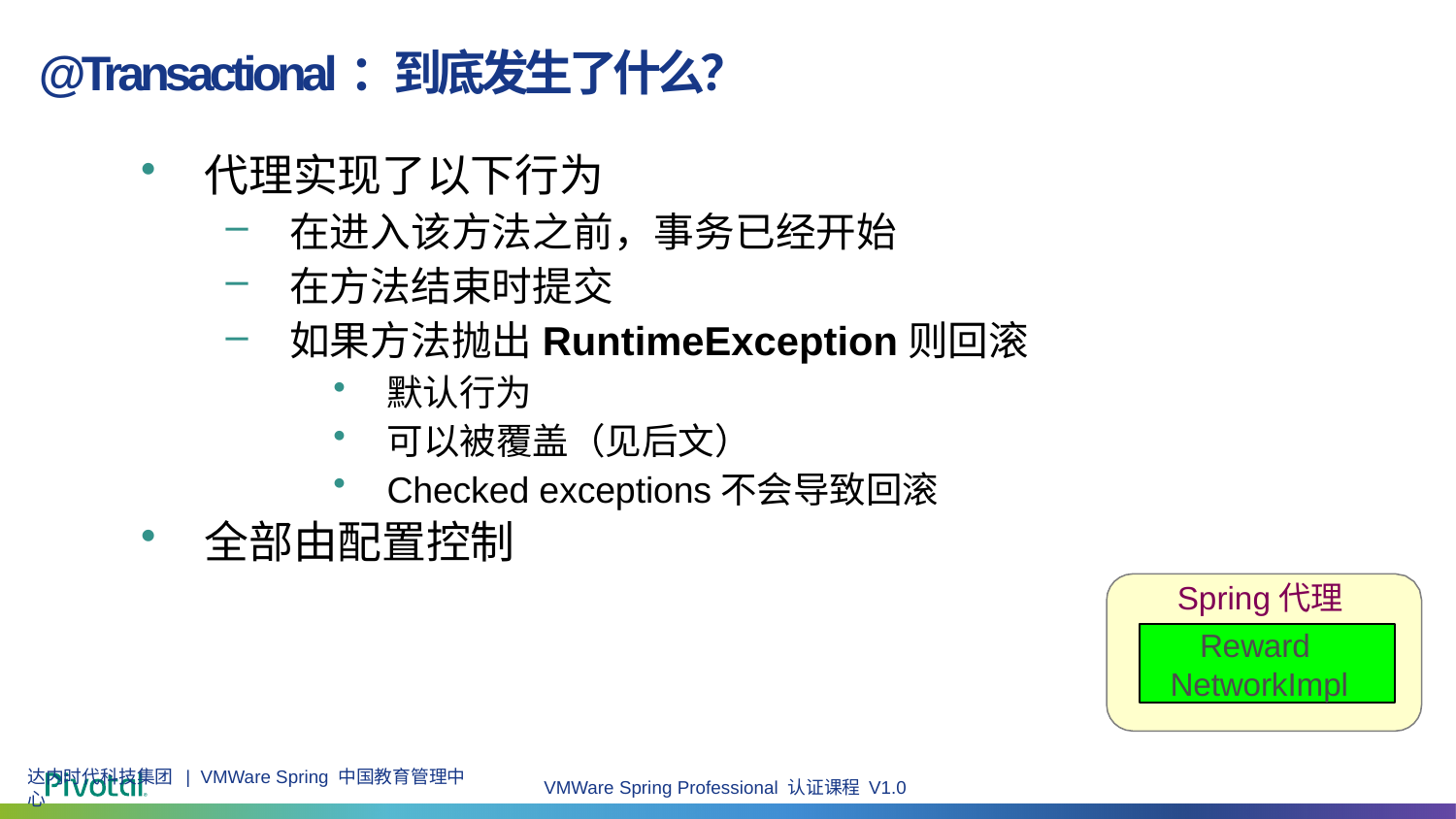

# @Transactional：到底发生了什么？
代理实现了以下行为
在进入该方法之前，事务已经开始
在方法结束时提交
如果方法抛出RuntimeException则回滚
默认行为
可以被覆盖（见后文）
Checked exceptions不会导致回滚
全部由配置控制
Spring代理

Reward  NetworkImpl
49